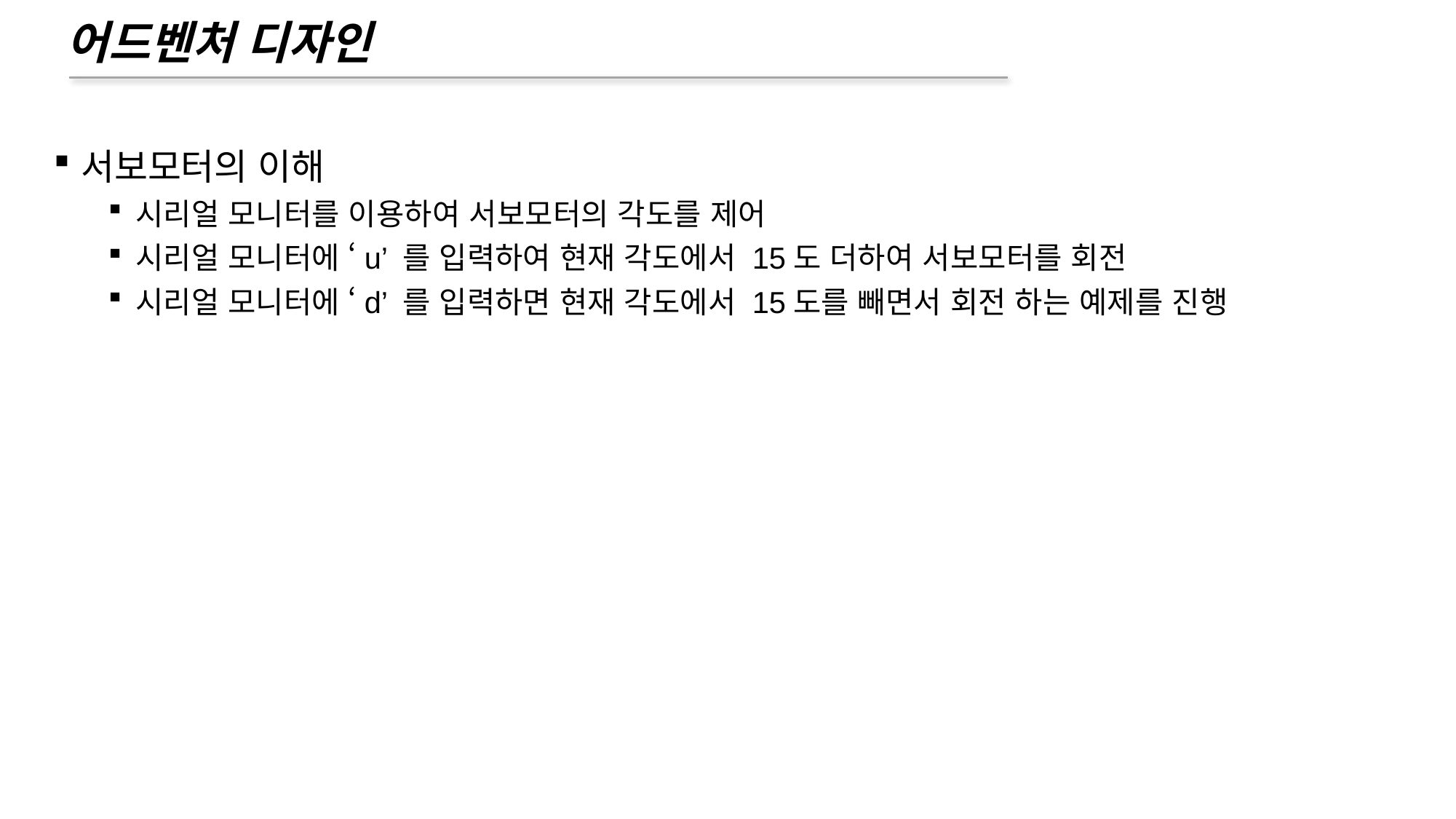

# 어드벤처 디자인
서보모터의 이해
시리얼 모니터를 이용하여 서보모터의 각도를 제어
시리얼 모니터에 ‘u’ 를 입력하여 현재 각도에서 15도 더하여 서보모터를 회전
시리얼 모니터에 ‘d’ 를 입력하면 현재 각도에서 15도를 빼면서 회전 하는 예제를 진행